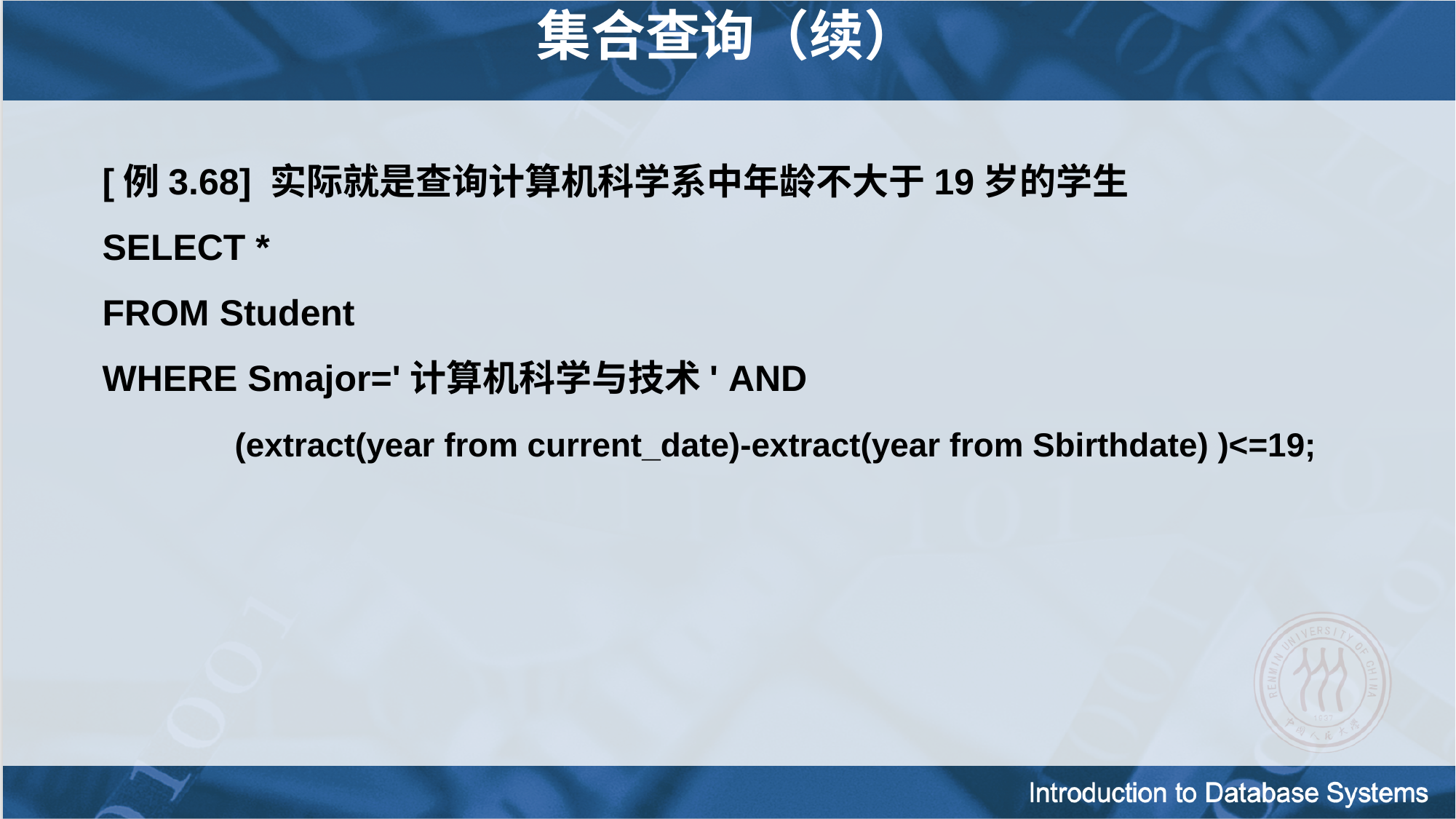

集合查询（续）
[例3.68] 实际就是查询计算机科学系中年龄不大于19岁的学生
SELECT *
FROM Student
WHERE Smajor='计算机科学与技术' AND
             (extract(year from current_date)-extract(year from Sbirthdate) )<=19;